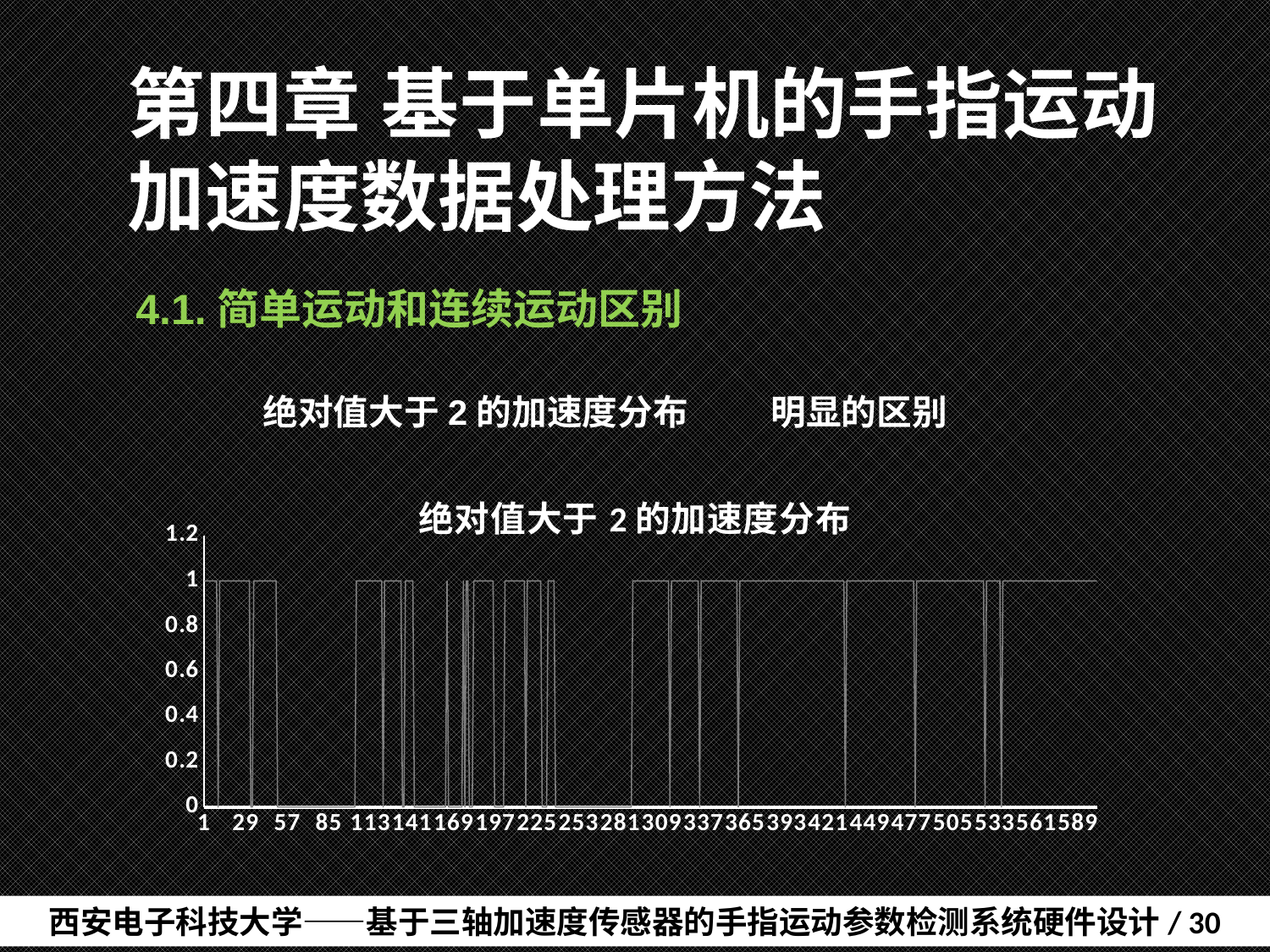

# 第四章	基于单片机的手指运动加速度数据处理方法
4.1.简单运动和连续运动区别

	绝对值大于2的加速度分布	明显的区别

### Chart: 绝对值大于2的加速度分布

| Category |  |
|---|---|
西安电子科技大学——基于三轴加速度传感器的手指运动参数检测系统硬件设计/ 30